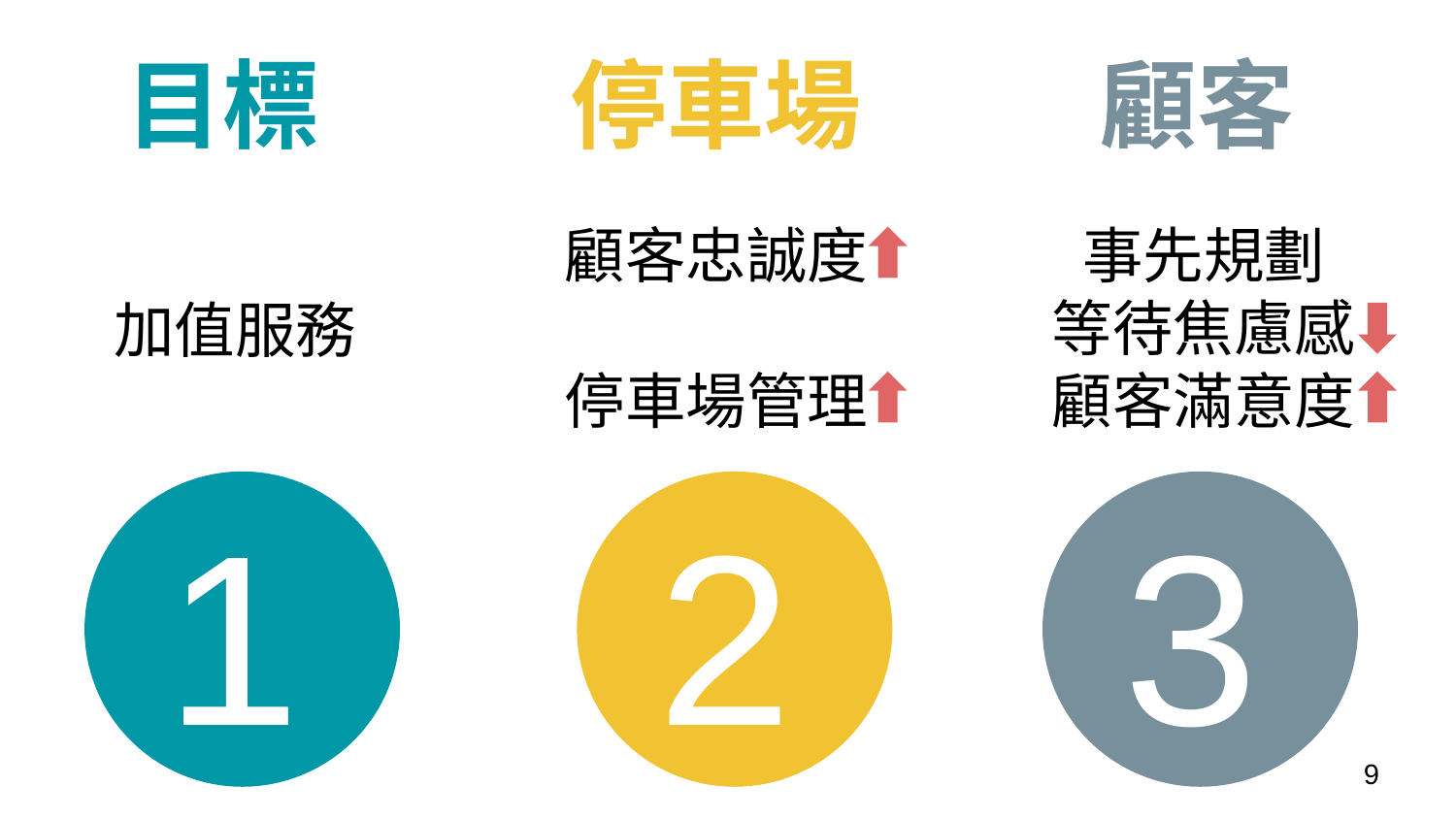

目標
停車場
顧客
顧客忠誠度
停車場管理
事先規劃
等待焦慮感
顧客滿意度

加值服務

1

2

3

9